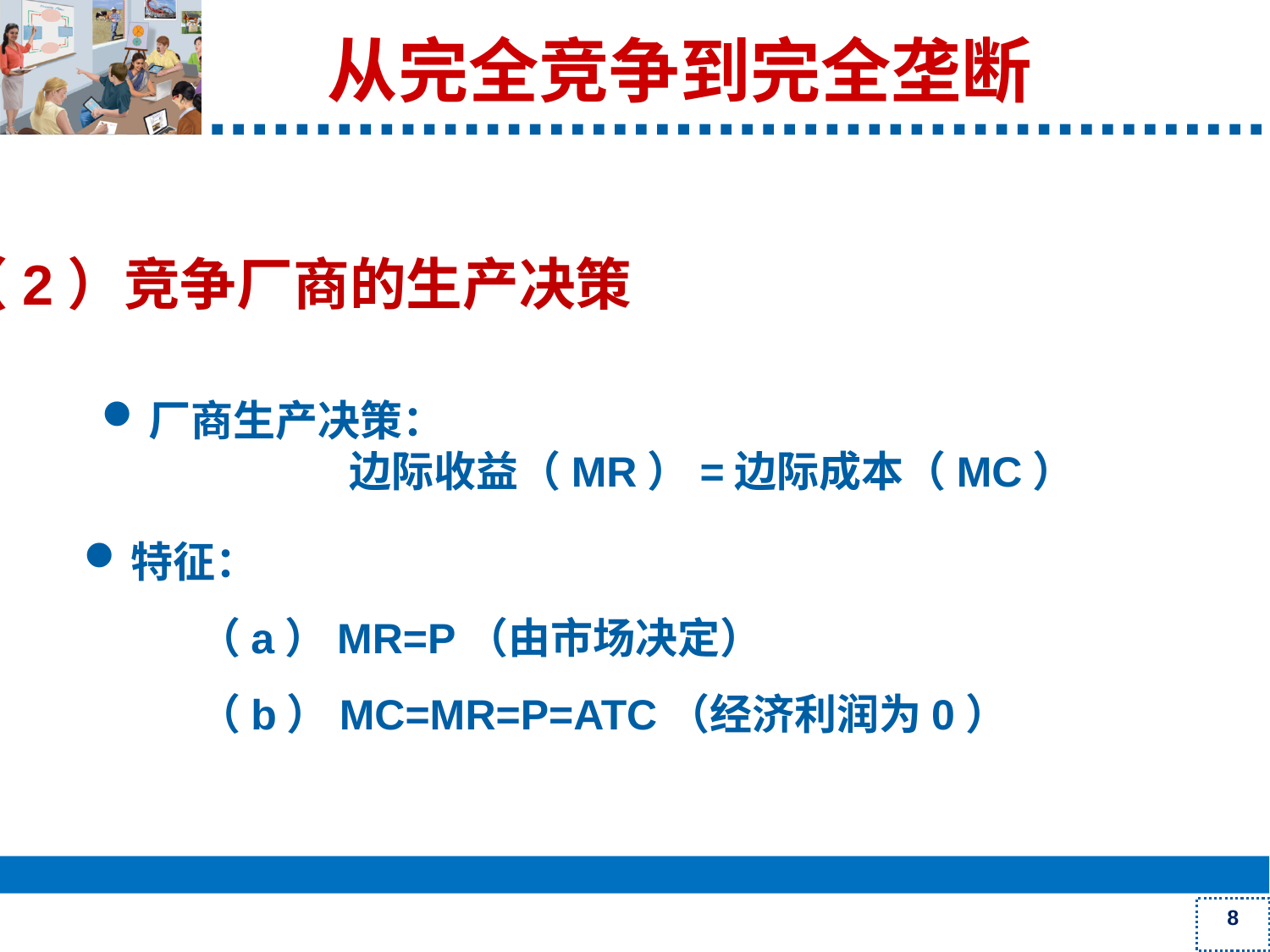

# 从完全竞争到完全垄断

（2）竞争厂商的生产决策
厂商生产决策：
                         边际收益（MR）=边际成本（MC）
特征：
           （a）MR=P（由市场决定）
           （b）MC=MR=P=ATC（经济利润为0）

8